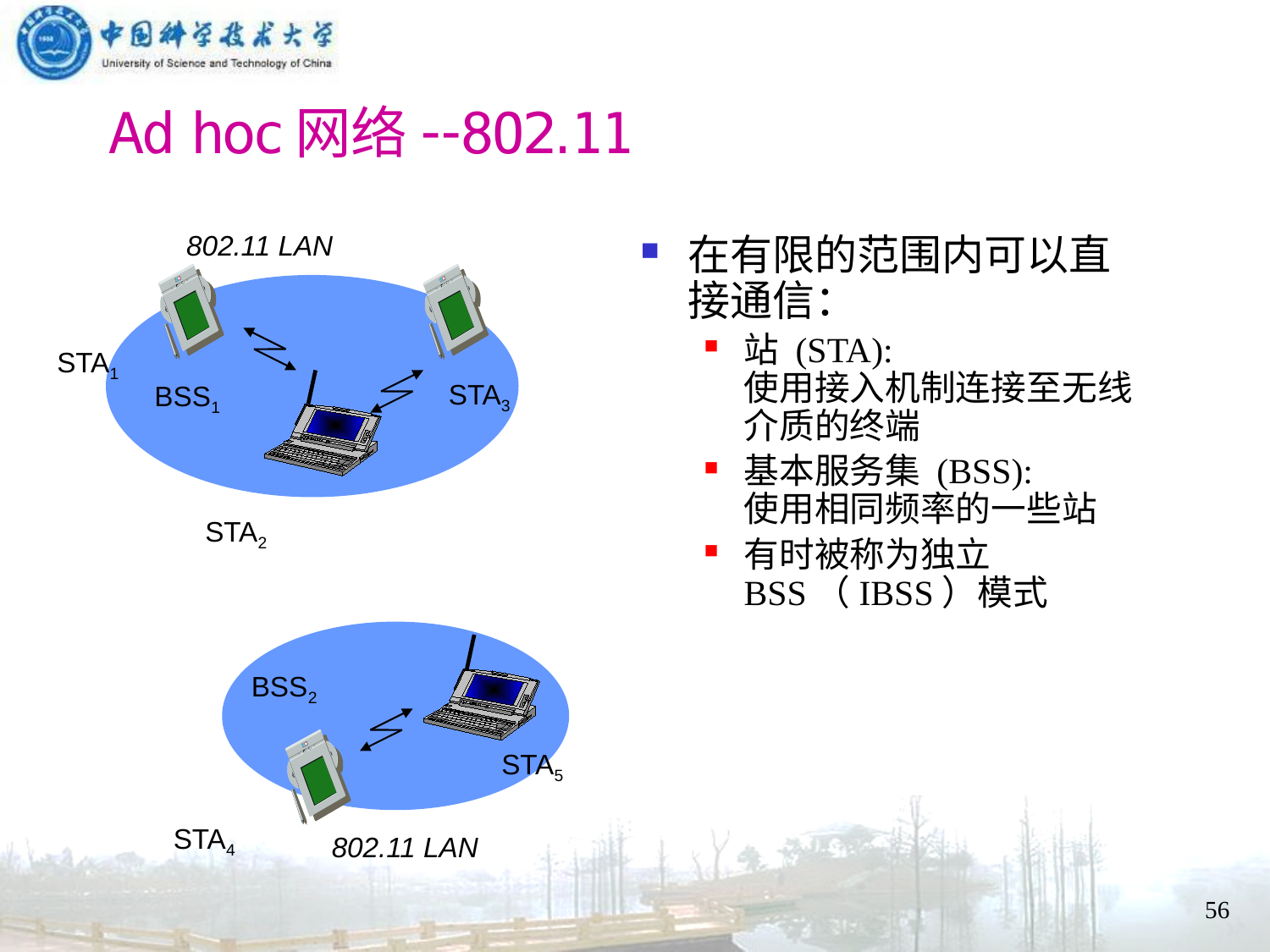

# Ad hoc网络--802.11
802.11 LAN
在有限的范围内可以直接通信：
站 (STA):
使用接入机制连接至无线介质的终端
基本服务集 (BSS):
使用相同频率的一些站
有时被称为独立BSS（IBSS）模式

STA1

STA3
BSS1
STA2

BSS2

STA5
STA4
802.11 LAN
56